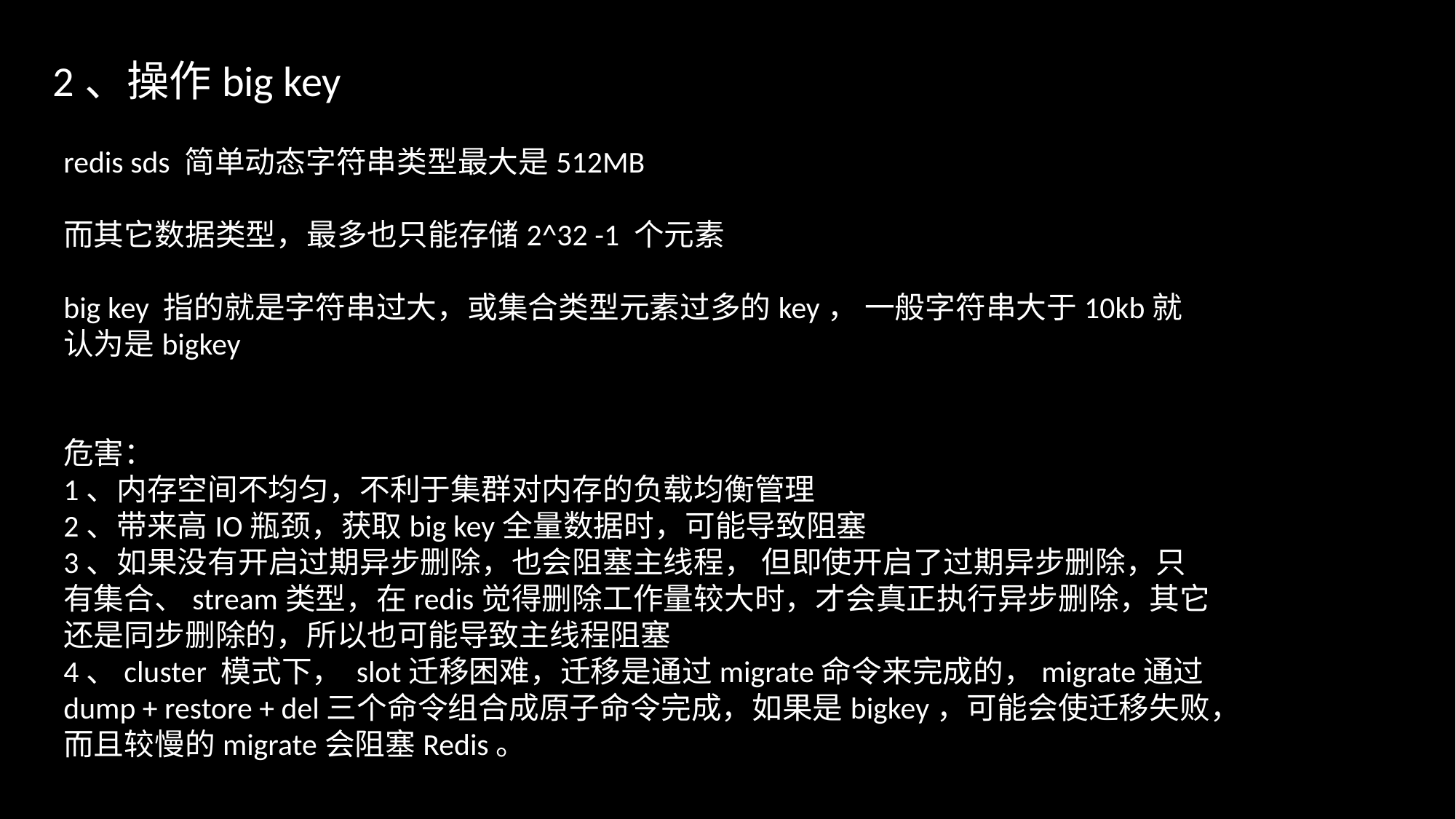

2、操作big key
redis sds 简单动态字符串类型最大是512MB

而其它数据类型，最多也只能存储2^32 -1 个元素

big key 指的就是字符串过大，或集合类型元素过多的key， 一般字符串大于10kb就认为是bigkey

危害：
1、内存空间不均匀，不利于集群对内存的负载均衡管理
2、带来高IO瓶颈，获取big key全量数据时，可能导致阻塞
3、如果没有开启过期异步删除，也会阻塞主线程， 但即使开启了过期异步删除，只有集合、stream类型，在redis觉得删除工作量较大时，才会真正执行异步删除，其它还是同步删除的，所以也可能导致主线程阻塞
4、cluster 模式下， slot迁移困难，迁移是通过migrate命令来完成的，migrate通过dump + restore + del三个命令组合成原子命令完成，如果是bigkey，可能会使迁移失败，而且较慢的migrate会阻塞Redis。